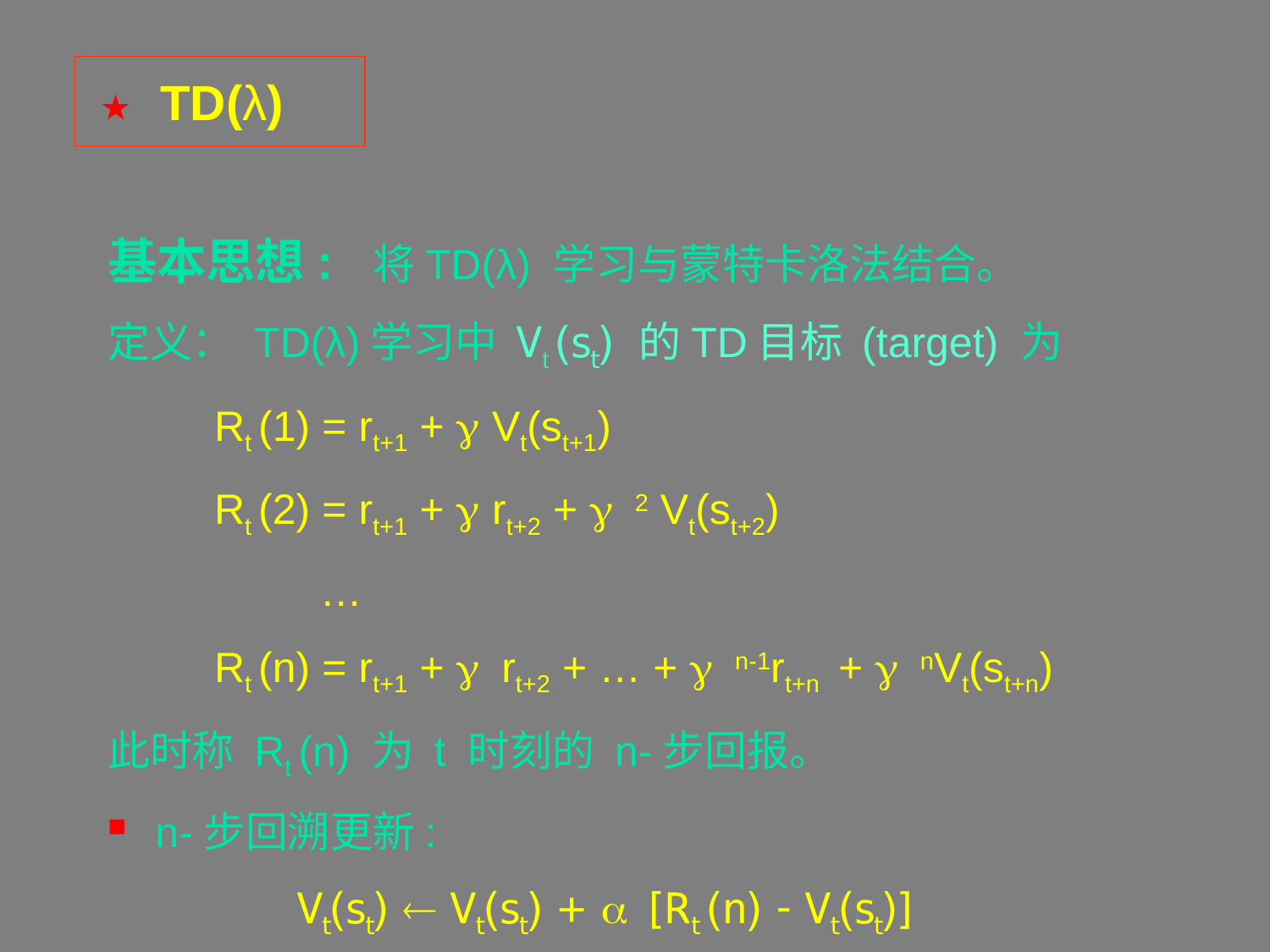

★ TD(λ)
基本思想:  将TD(λ) 学习与蒙特卡洛法结合。
定义： TD(λ)学习中 Vt (st) 的TD目标 (target) 为
         Rt (1) = rt+1 + γ Vt(st+1)
         Rt (2) = rt+1 + γ rt+2 + γ 2 Vt(st+2)
                  …
         Rt (n) = rt+1 + γ rt+2 + … + γ n-1rt+n  + γ nVt(st+n)
此时称 Rt (n) 为 t 时刻的 n-步回报。
n-步回溯更新:
                Vt(st) ← Vt(st) + α [Rt (n) - Vt(st)]